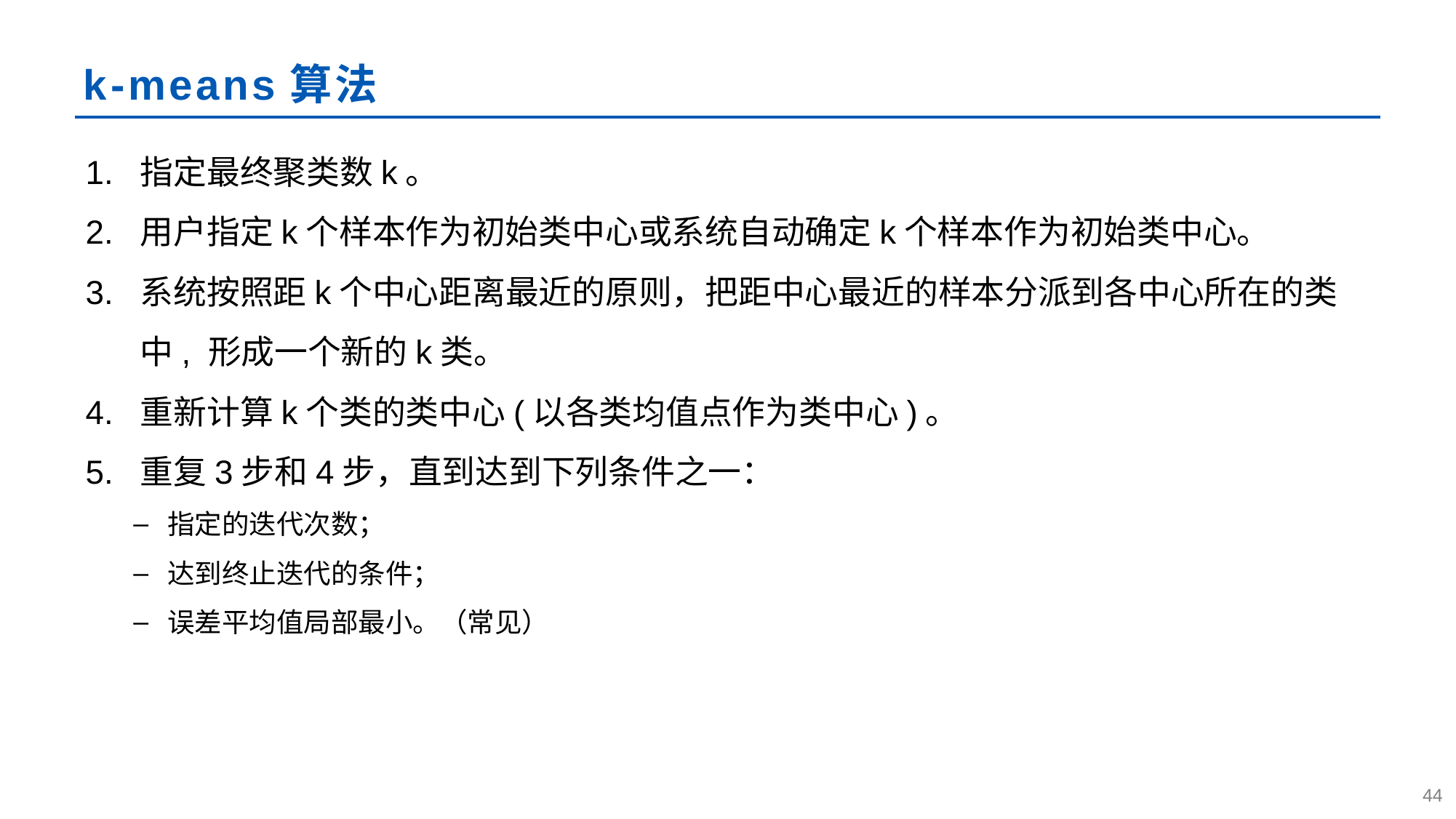

# k-means算法
指定最终聚类数k。
用户指定k个样本作为初始类中心或系统自动确定k个样本作为初始类中心。
系统按照距k个中心距离最近的原则，把距中心最近的样本分派到各中心所在的类中, 形成一个新的k类。
重新计算k个类的类中心(以各类均值点作为类中心)。
重复3步和4步，直到达到下列条件之一：
指定的迭代次数；
达到终止迭代的条件；
误差平均值局部最小。（常见）
44